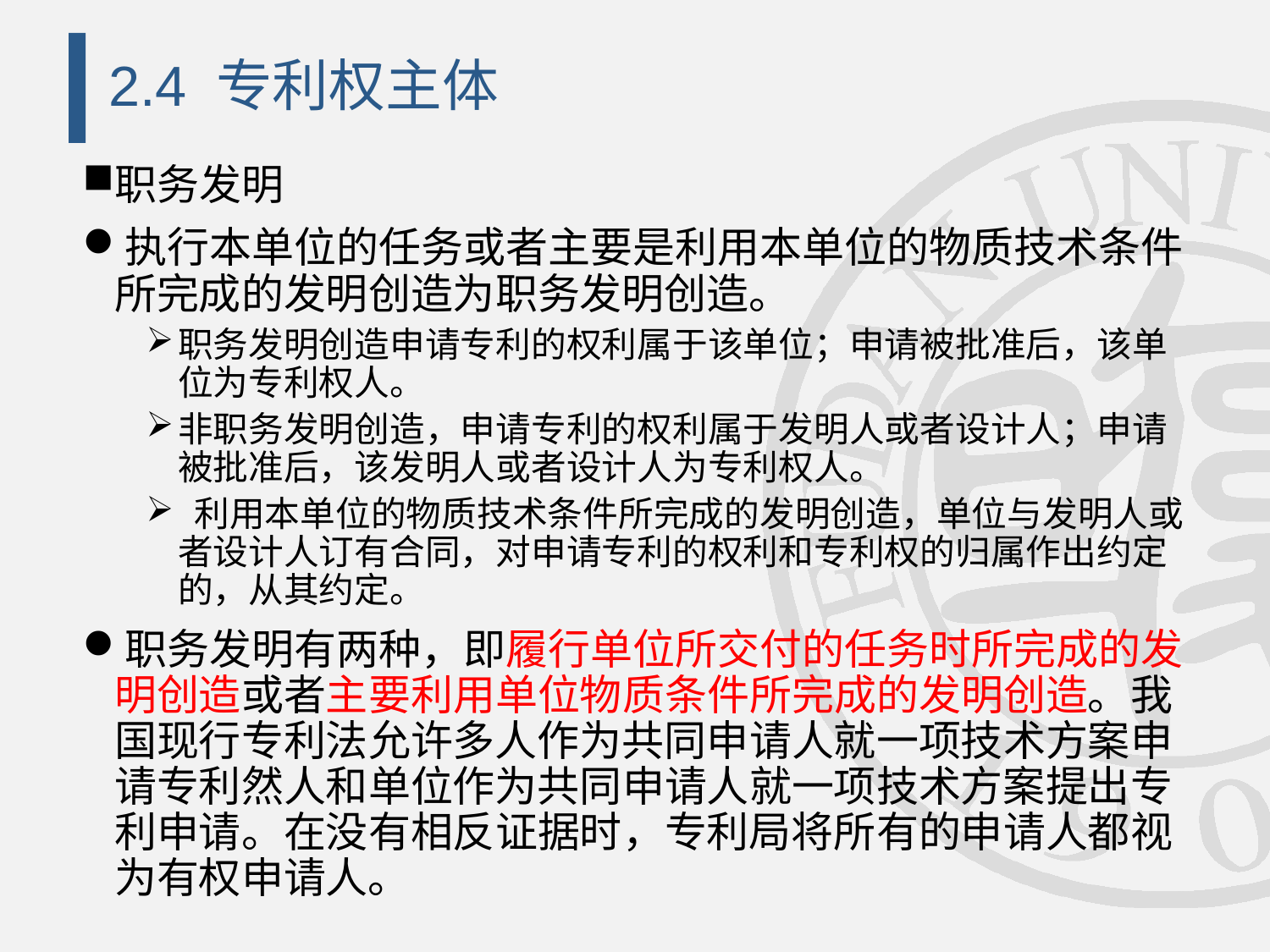

# 2.4 专利权主体
职务发明
执行本单位的任务或者主要是利用本单位的物质技术条件所完成的发明创造为职务发明创造。
职务发明创造申请专利的权利属于该单位；申请被批准后，该单位为专利权人。
非职务发明创造，申请专利的权利属于发明人或者设计人；申请被批准后，该发明人或者设计人为专利权人。
 利用本单位的物质技术条件所完成的发明创造，单位与发明人或者设计人订有合同，对申请专利的权利和专利权的归属作出约定的，从其约定。
职务发明有两种，即履行单位所交付的任务时所完成的发明创造或者主要利用单位物质条件所完成的发明创造。我国现行专利法允许多人作为共同申请人就一项技术方案申请专利然人和单位作为共同申请人就一项技术方案提出专利申请。在没有相反证据时，专利局将所有的申请人都视为有权申请人。